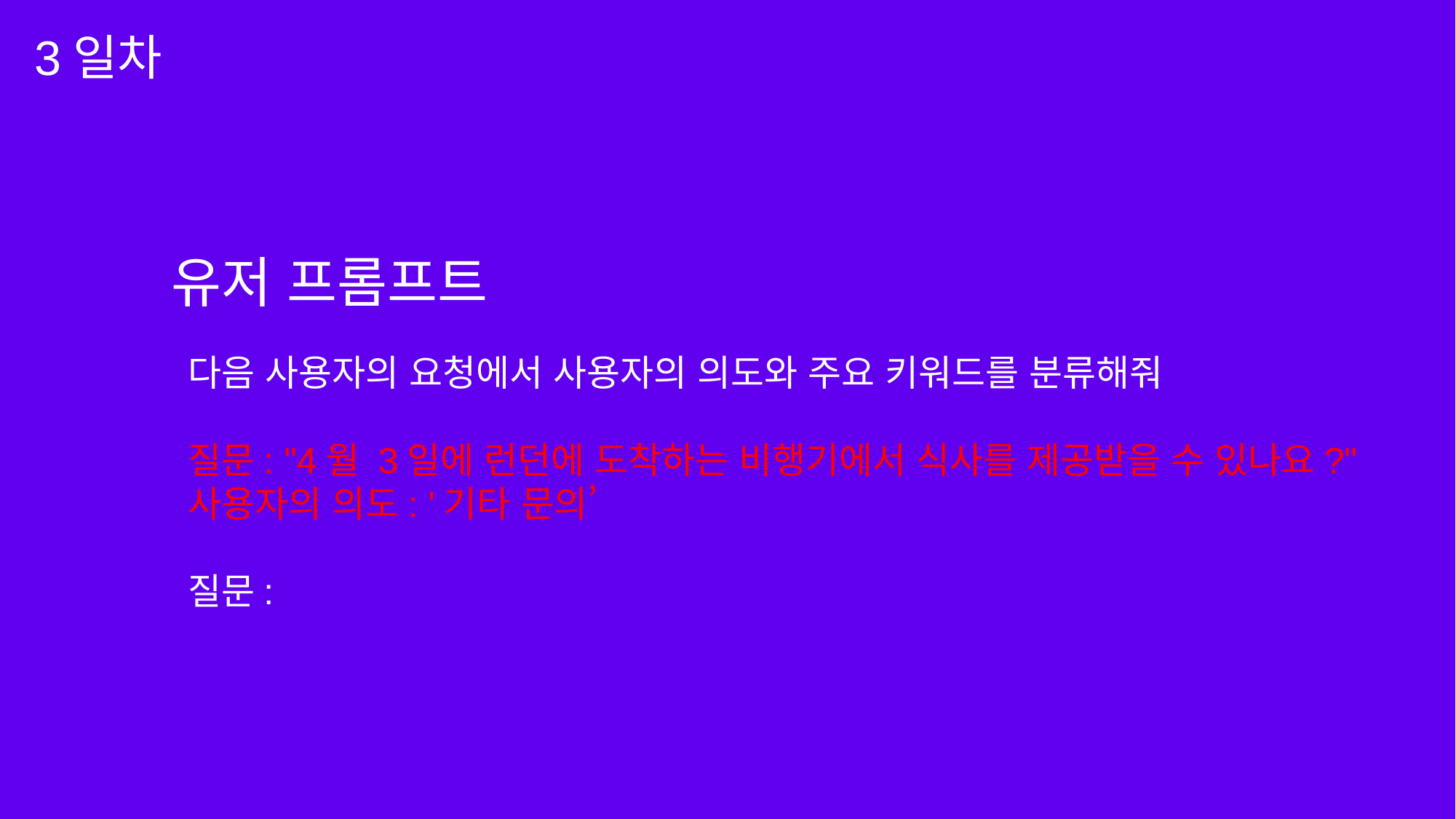

3일차
유저 프롬프트
다음 사용자의 요청에서 사용자의 의도와 주요 키워드를 분류해줘
질문: "4월 3일에 런던에 도착하는 비행기에서 식사를 제공받을 수 있나요?"
사용자의 의도: '기타 문의’
질문: